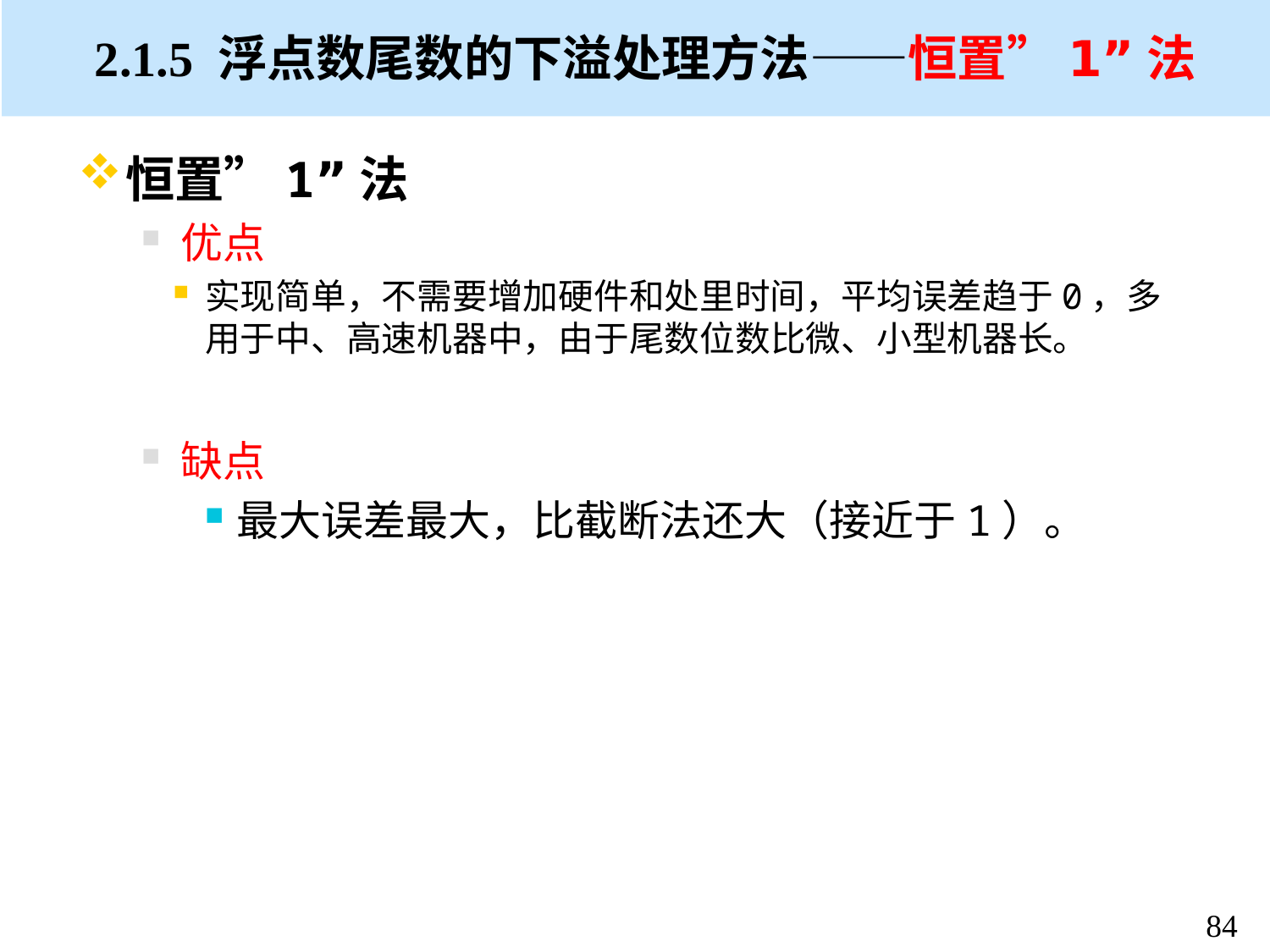

# 2.1.5 浮点数尾数的下溢处理方法——恒置”1”法
恒置”1”法
优点
实现简单，不需要增加硬件和处里时间，平均误差趋于0，多用于中、高速机器中，由于尾数位数比微、小型机器长。

缺点
最大误差最大，比截断法还大（接近于1）。